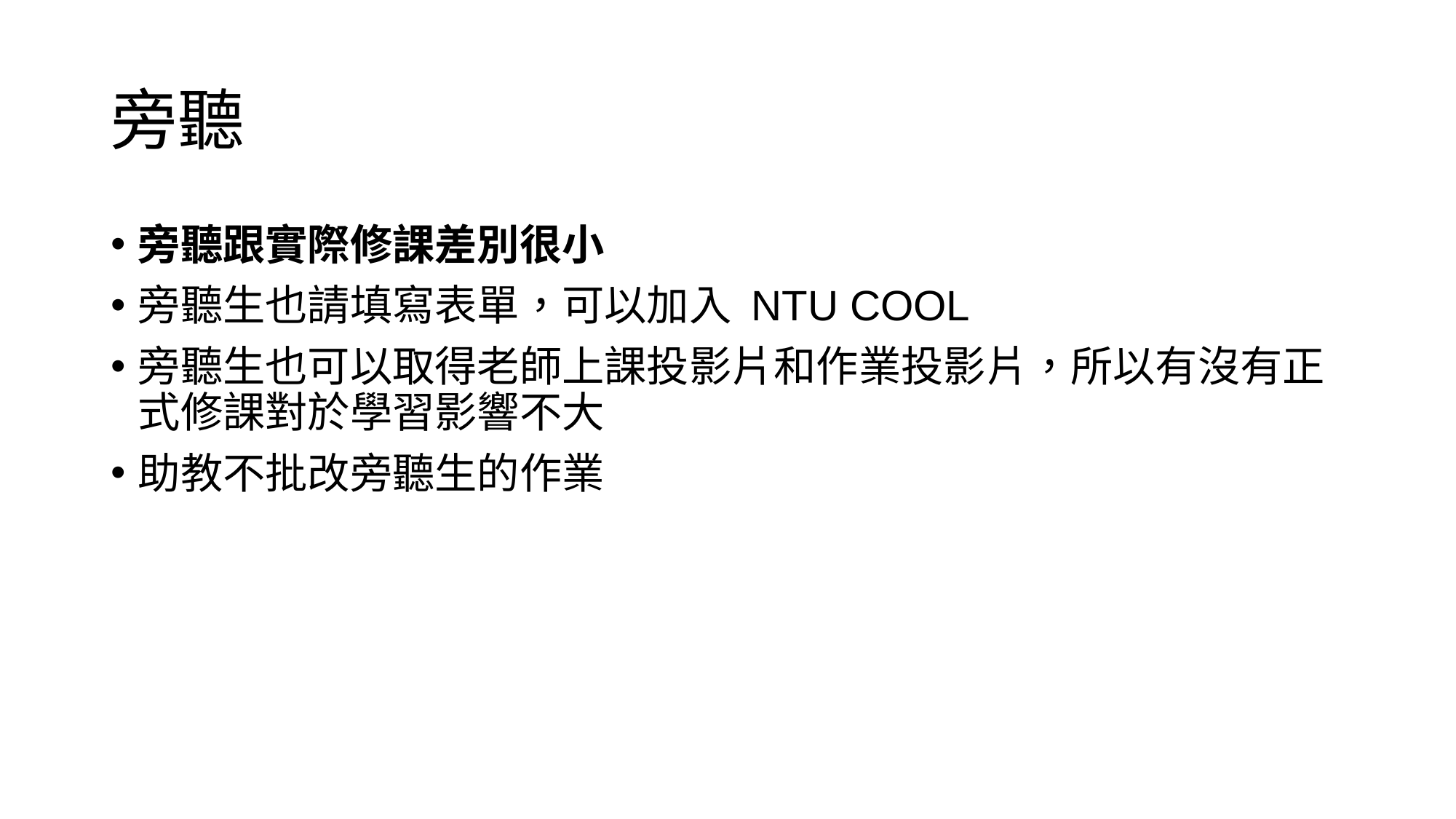

# 旁聽
旁聽跟實際修課差別很小
旁聽生也請填寫表單，可以加入 NTU COOL
旁聽生也可以取得老師上課投影片和作業投影片，所以有沒有正式修課對於學習影響不大
助教不批改旁聽生的作業